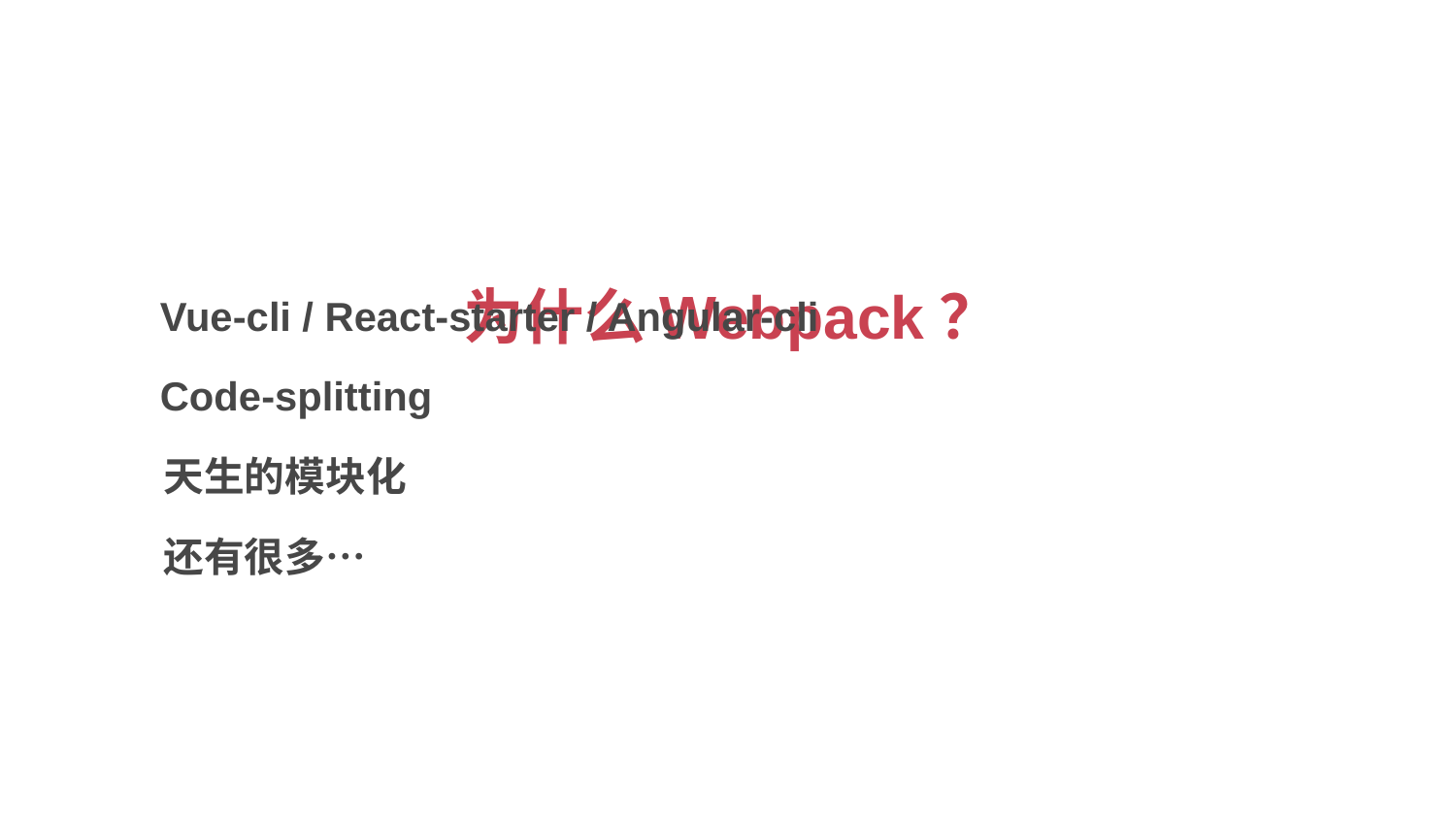

# 为什么Webpack？
Vue-cli / React-starter / Angular-cli
Code-splitting
天生的模块化
还有很多…